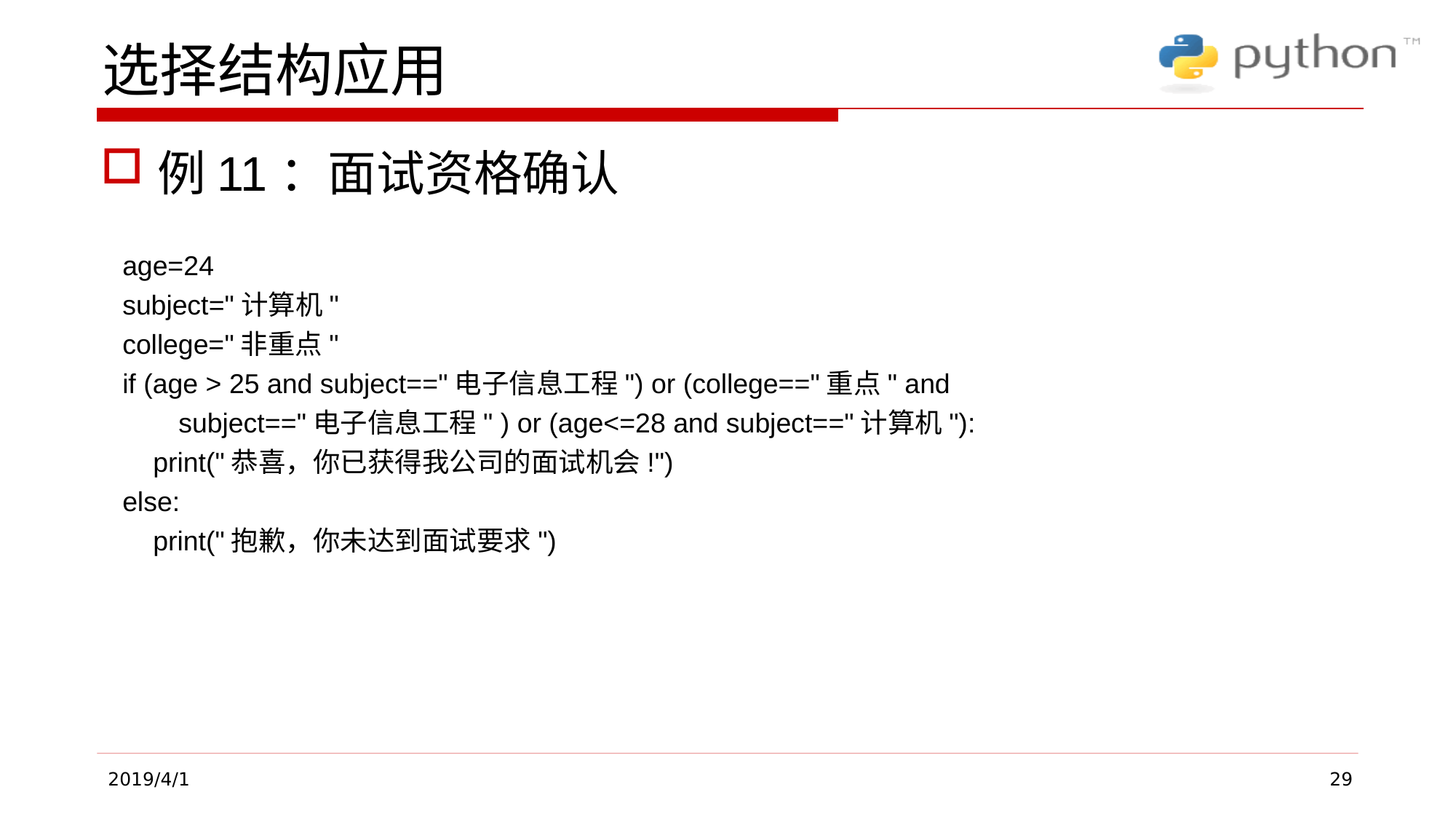

# 选择结构应用
例11：面试资格确认

age=24
subject="计算机"
college="非重点"
if (age > 25 and subject=="电子信息工程") or (college=="重点" and subject=="电子信息工程" ) or (age<=28 and subject=="计算机"):
    print("恭喜，你已获得我公司的面试机会!")
else:
    print("抱歉，你未达到面试要求")

29
2019/4/1